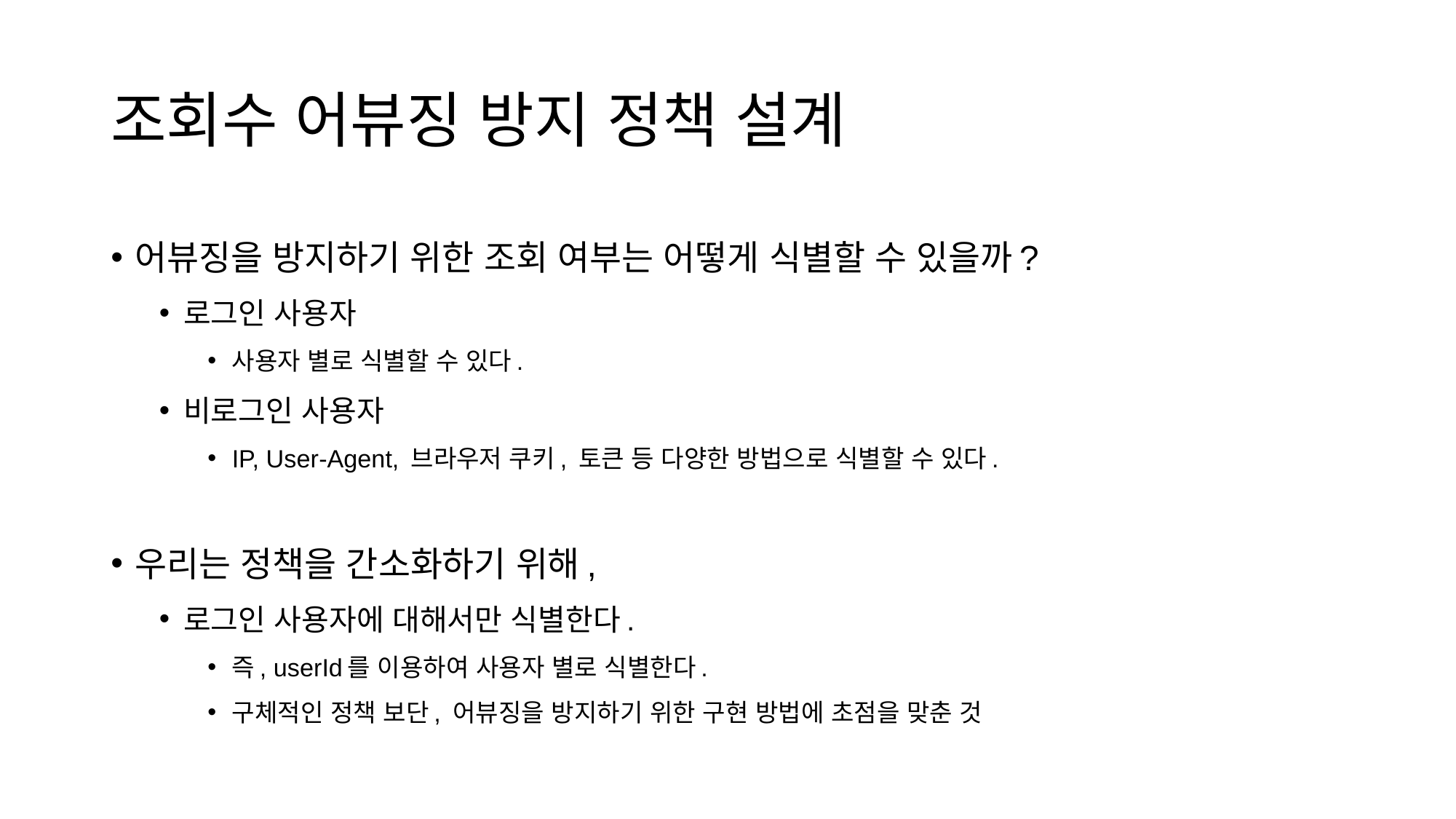

# 조회수 어뷰징 방지 정책 설계
어뷰징을 방지하기 위한 조회 여부는 어떻게 식별할 수 있을까?
로그인 사용자
사용자 별로 식별할 수 있다.
비로그인 사용자
IP, User-Agent, 브라우저 쿠키, 토큰 등 다양한 방법으로 식별할 수 있다.

우리는 정책을 간소화하기 위해,
로그인 사용자에 대해서만 식별한다.
즉, userId를 이용하여 사용자 별로 식별한다.
구체적인 정책 보단, 어뷰징을 방지하기 위한 구현 방법에 초점을 맞춘 것